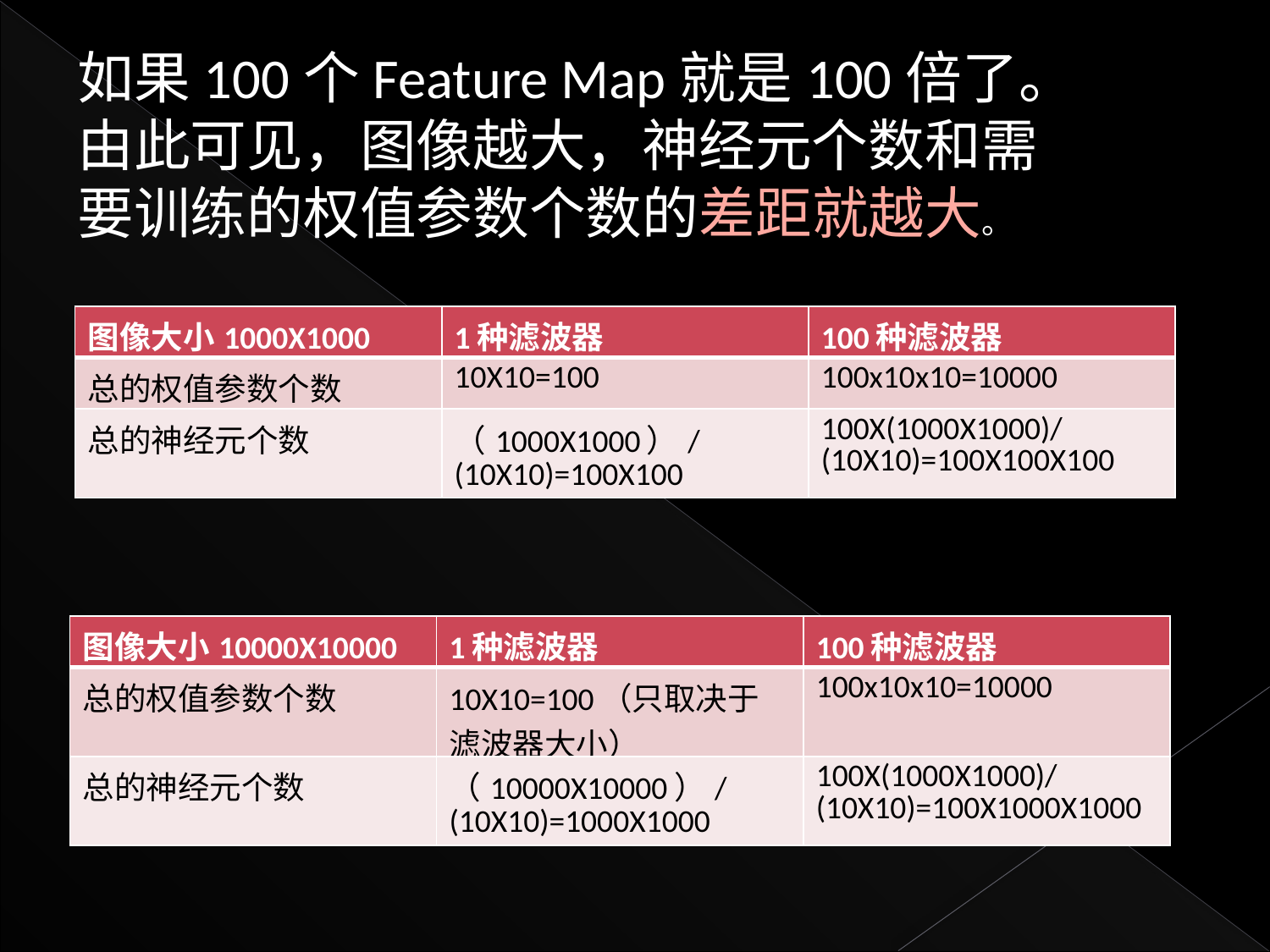

如果100个Feature Map就是100倍了。
由此可见，图像越大，神经元个数和需要训练的权值参数个数的差距就越大。
| 图像大小1000X1000 | 1种滤波器 | 100种滤波器 |
| --- | --- | --- |
| 总的权值参数个数 | 10X10=100 | 100x10x10=10000 |
| 总的神经元个数 | （1000X1000）/(10X10)=100X100 | 100X(1000X1000)/(10X10)=100X100X100 |
| 图像大小10000X10000 | 1种滤波器 | 100种滤波器 |
| --- | --- | --- |
| 总的权值参数个数 | 10X10=100（只取决于滤波器大小） | 100x10x10=10000 |
| 总的神经元个数 | （10000X10000）/(10X10)=1000X1000 | 100X(1000X1000)/(10X10)=100X1000X1000 |